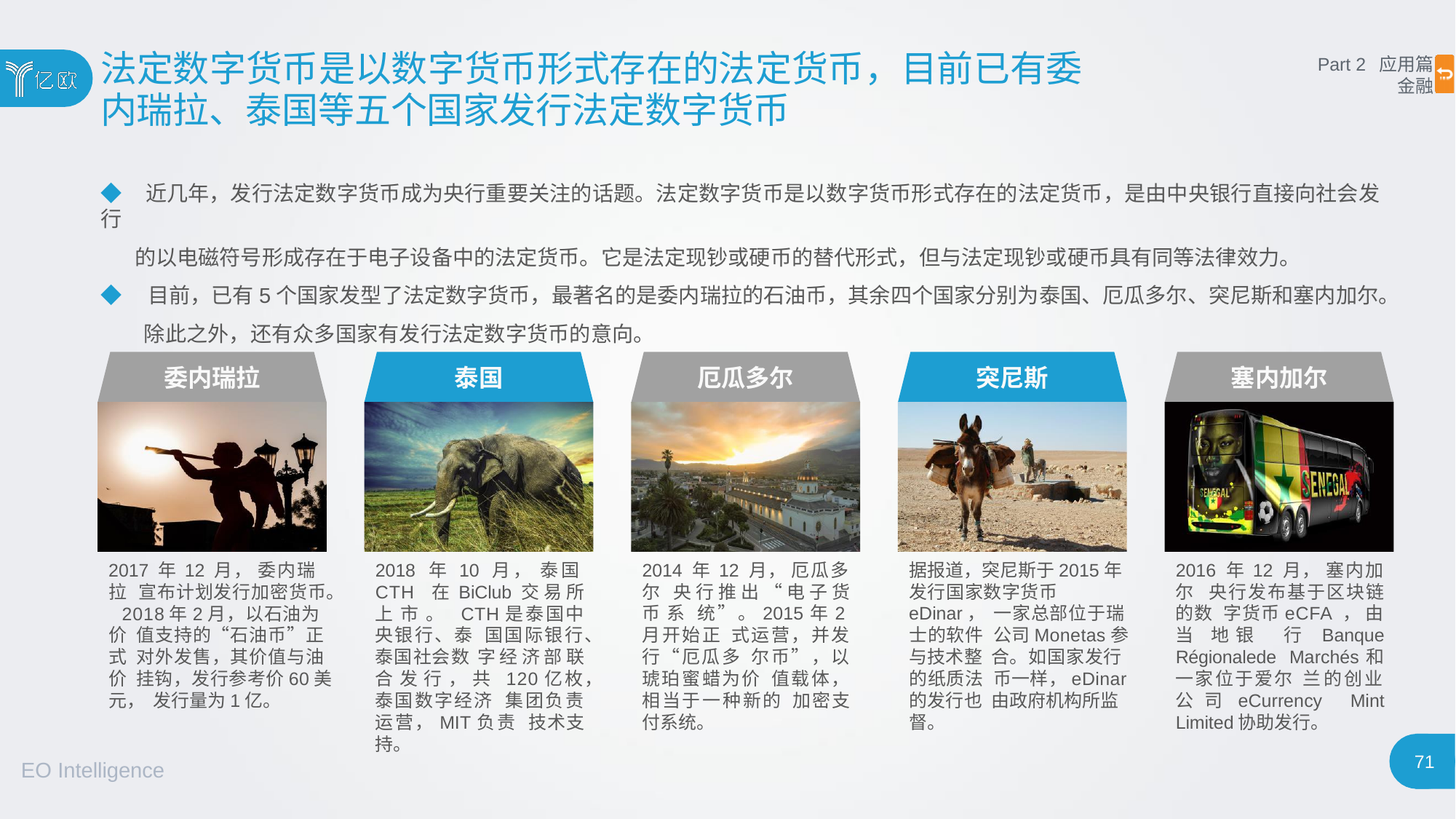

# 法定数字货币是以数字货币形式存在的法定货币，目前已有委
内瑞拉、泰国等五个国家发行法定数字货币
Part 2 应用篇
金融

◆ 近几年，发行法定数字货币成为央行重要关注的话题。法定数字货币是以数字货币形式存在的法定货币，是由中央银行直接向社会发行
的以电磁符号形成存在于电子设备中的法定货币。它是法定现钞或硬币的替代形式，但与法定现钞或硬币具有同等法律效力。
◆ 目前，已有5个国家发型了法定数字货币，最著名的是委内瑞拉的石油币，其余四个国家分别为泰国、厄瓜多尔、突尼斯和塞内加尔。  除此之外，还有众多国家有发行法定数字货币的意向。

委内瑞拉
泰国
厄瓜多尔
突尼斯
塞内加尔

2017 年 12 月， 委内瑞拉  宣布计划发行加密货币。  2018年2月，以石油为价  值支持的“石油币”正式  对外发售，其价值与油价  挂钩，发行参考价60美元，  发行量为1亿。
2018 年 10 月， 泰国CTH  在 BiClub 交 易 所 上 市 。  CTH是泰国中央银行、泰  国国际银行、泰国社会数  字 经 济 部 联 合 发 行 ， 共  120亿枚，泰国数字经济  集团负责运营，MIT负责  技术支持。
2014 年 12 月， 厄瓜多尔  央 行 推 出 “ 电 子 货 币 系  统”。2015年2月开始正  式运营，并发行“厄瓜多  尔币”，以琥珀蜜蜡为价  值载体，相当于一种新的  加密支付系统。
据报道，突尼斯于2015年  发行国家数字货币eDinar，  一家总部位于瑞士的软件  公司Monetas参与技术整  合。如国家发行的纸质法  币一样，eDinar的发行也  由政府机构所监督。
2016 年 12 月， 塞内加尔  央行发布基于区块链的数  字货币eCFA ， 由当 地银  行 Banque Régionalede  Marchés和一家位于爱尔  兰的创业公司eCurrency  Mint Limited协助发行。
71
EO Intelligence